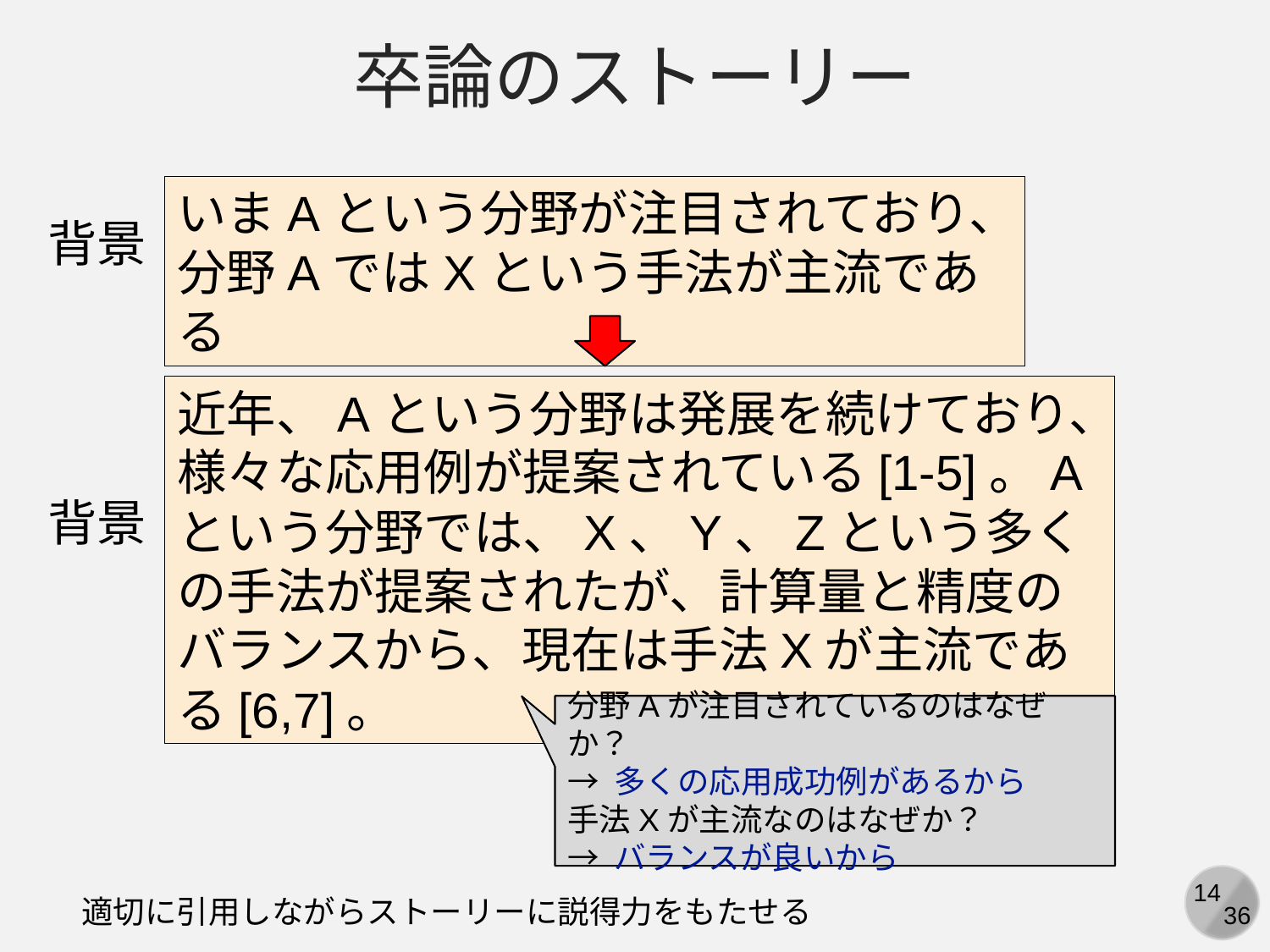

卒論のストーリー
いまAという分野が注目されており、分野AではXという手法が主流である
背景

近年、Aという分野は発展を続けており、様々な応用例が提案されている[1-5]。Aという分野では、X、Y、Zという多くの手法が提案されたが、計算量と精度のバランスから、現在は手法Xが主流である[6,7]。
背景
分野Aが注目されているのはなぜか？
→ 多くの応用成功例があるから
手法Xが主流なのはなぜか？
→ バランスが良いから
適切に引用しながらストーリーに説得力をもたせる